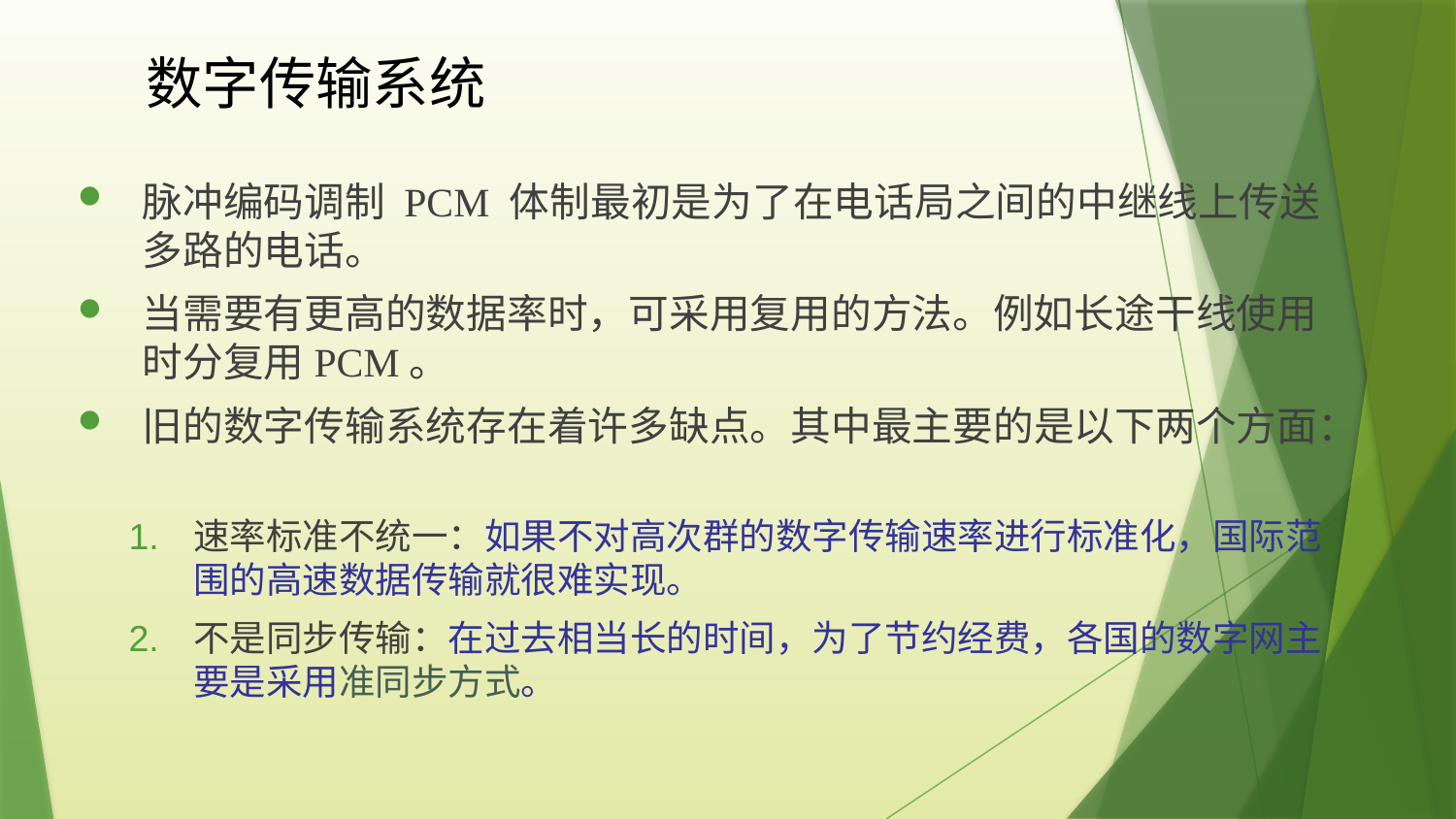

数字传输系统
脉冲编码调制 PCM 体制最初是为了在电话局之间的中继线上传送多路的电话。
当需要有更高的数据率时，可采用复用的方法。例如长途干线使用时分复用PCM。
旧的数字传输系统存在着许多缺点。其中最主要的是以下两个方面：
速率标准不统一：如果不对高次群的数字传输速率进行标准化，国际范围的高速数据传输就很难实现。
不是同步传输：在过去相当长的时间，为了节约经费，各国的数字网主要是采用准同步方式。